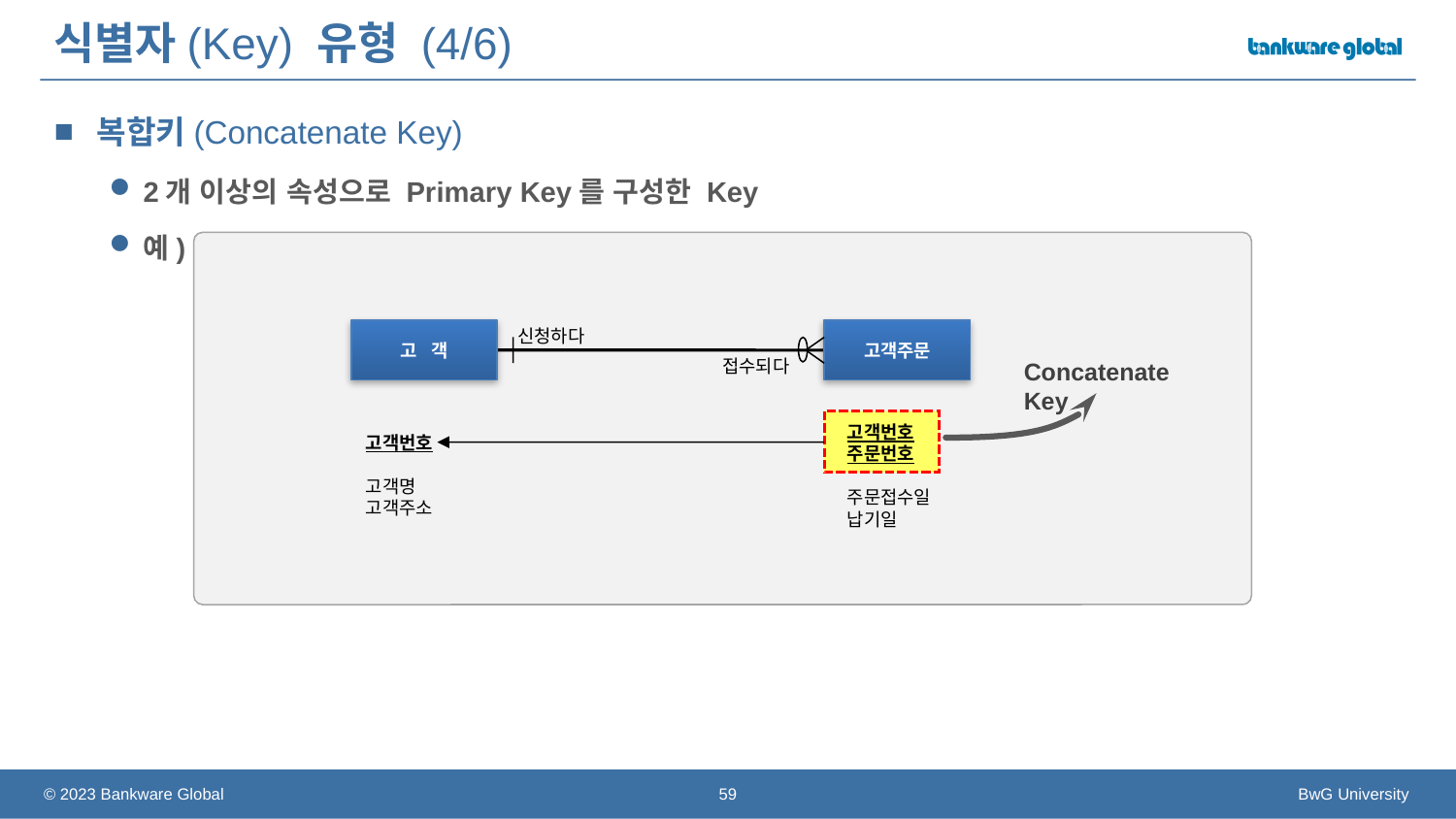

# 식별자(Key) 유형 (4/6)
복합키(Concatenate Key)
2개 이상의 속성으로 Primary Key를 구성한 Key
예)

고   객
고객주문
신청하다

Concatenate Key

접수되다

고객번호
주문번호

주문접수일
납기일
고객번호

고객명
고객주소

59